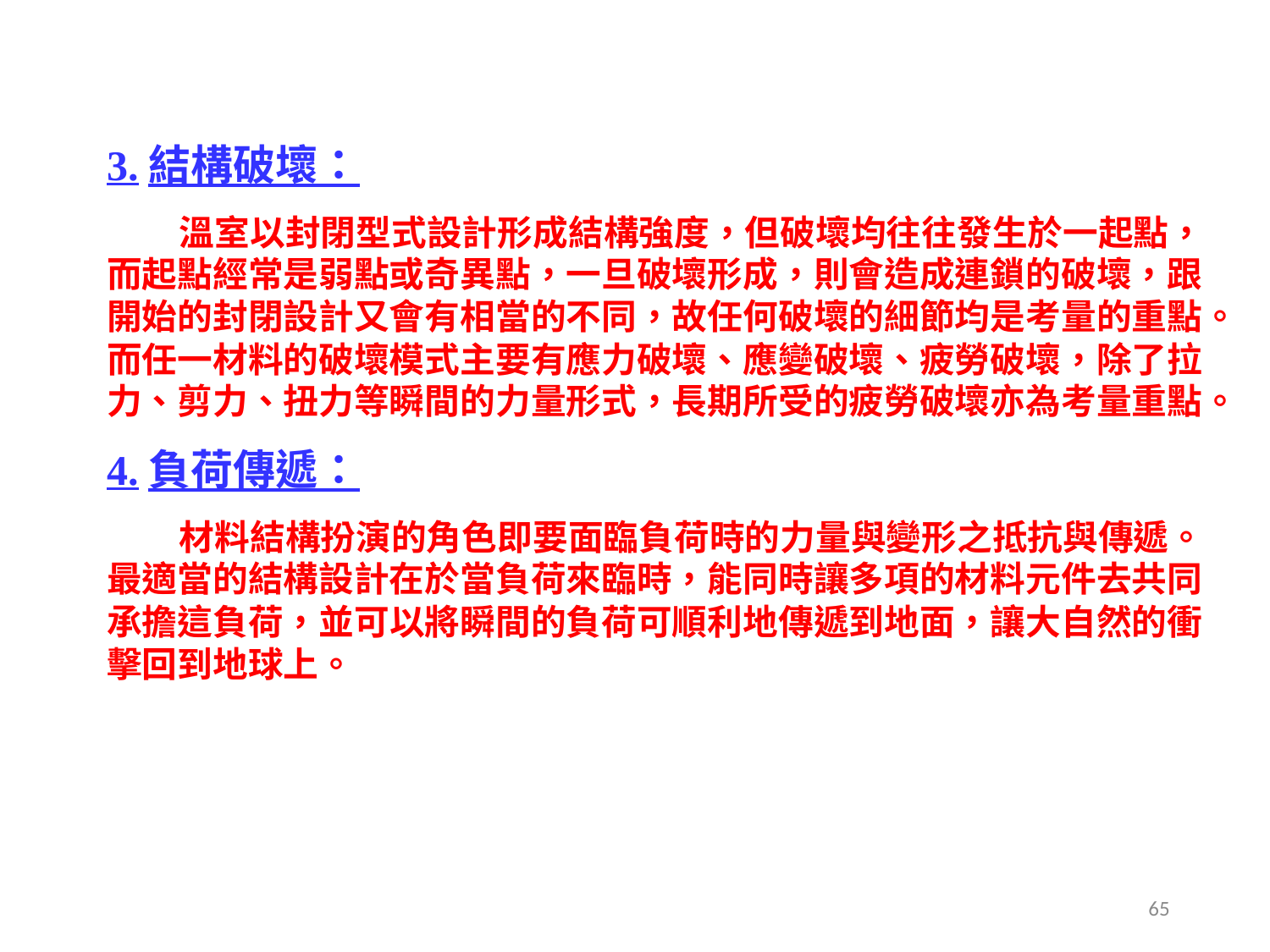

3.結構破壞：
        溫室以封閉型式設計形成結構強度，但破壞均往往發生於一起點，而起點經常是弱點或奇異點，一旦破壞形成，則會造成連鎖的破壞，跟開始的封閉設計又會有相當的不同，故任何破壞的細節均是考量的重點。而任一材料的破壞模式主要有應力破壞、應變破壞、疲勞破壞，除了拉力、剪力、扭力等瞬間的力量形式，長期所受的疲勞破壞亦為考量重點。
4.負荷傳遞：
        材料結構扮演的角色即要面臨負荷時的力量與變形之抵抗與傳遞。最適當的結構設計在於當負荷來臨時，能同時讓多項的材料元件去共同承擔這負荷，並可以將瞬間的負荷可順利地傳遞到地面，讓大自然的衝擊回到地球上。
65